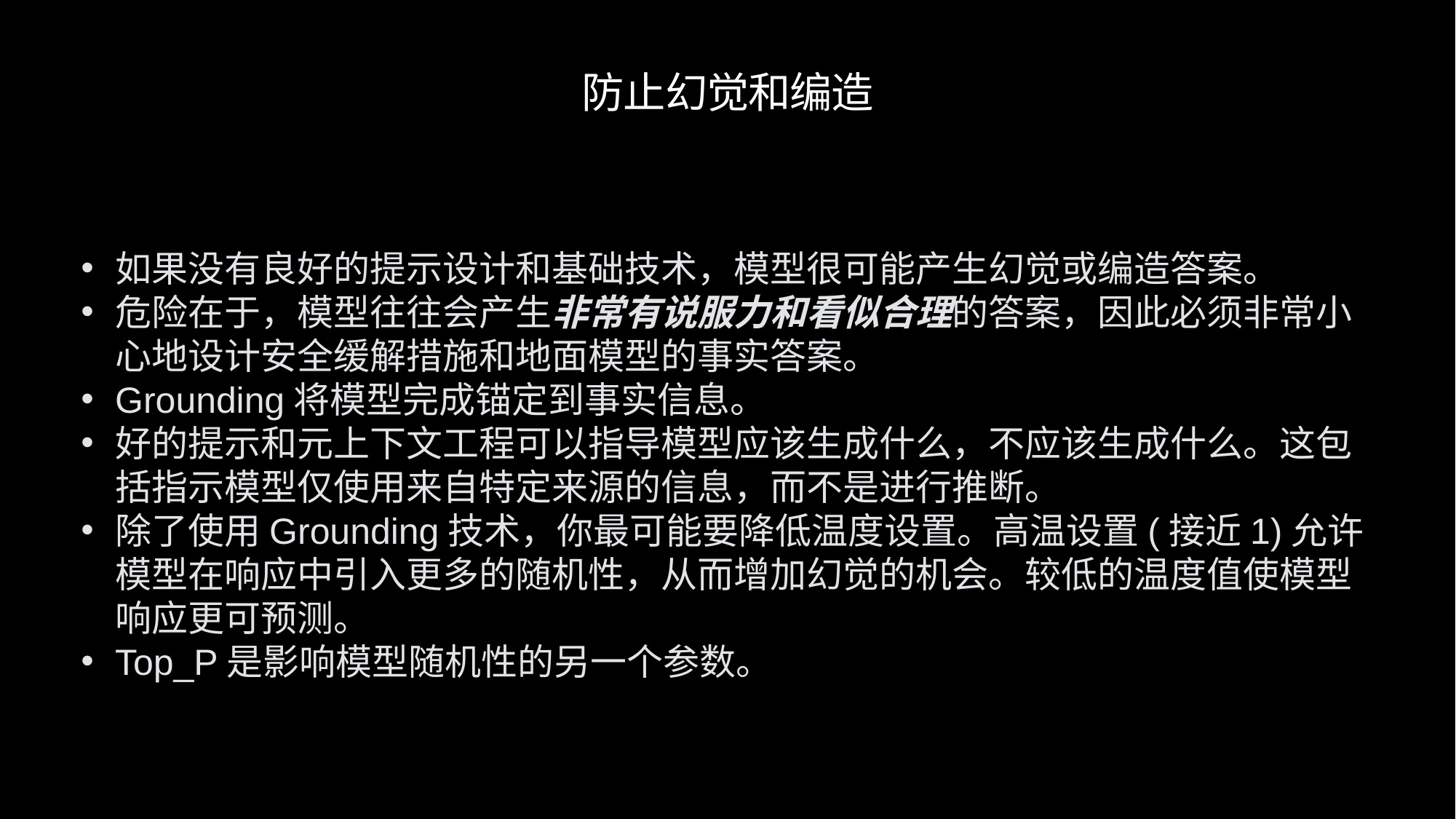

# 防止幻觉和编造
如果没有良好的提示设计和基础技术，模型很可能产生幻觉或编造答案。
危险在于，模型往往会产生非常有说服力和看似合理的答案，因此必须非常小心地设计安全缓解措施和地面模型的事实答案。
Grounding将模型完成锚定到事实信息。
好的提示和元上下文工程可以指导模型应该生成什么，不应该生成什么。这包括指示模型仅使用来自特定来源的信息，而不是进行推断。
除了使用Grounding技术，你最可能要降低温度设置。高温设置(接近1)允许模型在响应中引入更多的随机性，从而增加幻觉的机会。较低的温度值使模型响应更可预测。
Top_P是影响模型随机性的另一个参数。